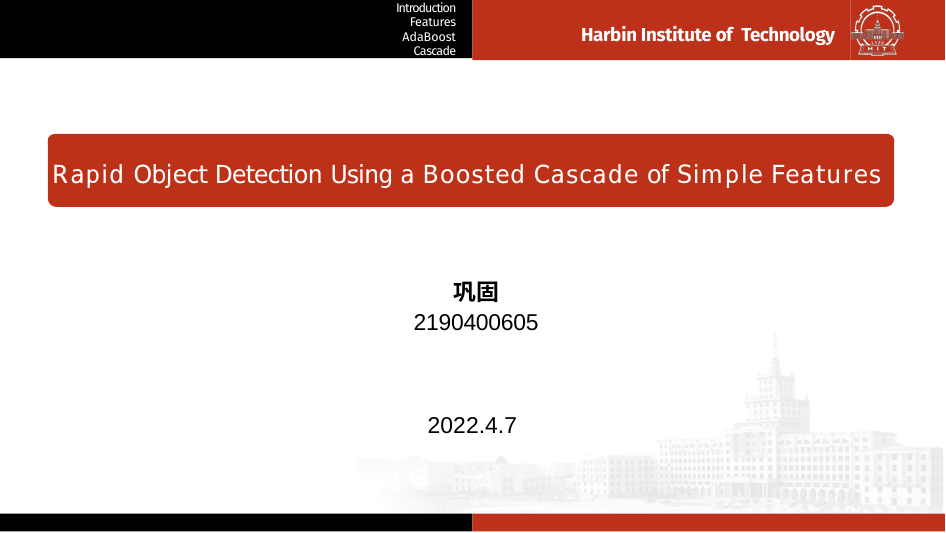

Introduction
Features
AdaBoost
Cascade

Harbin Institute of Technology

Rapid Object Detection Using a Boosted Cascade of Simple Features
巩固
2190400605

2022.4.7